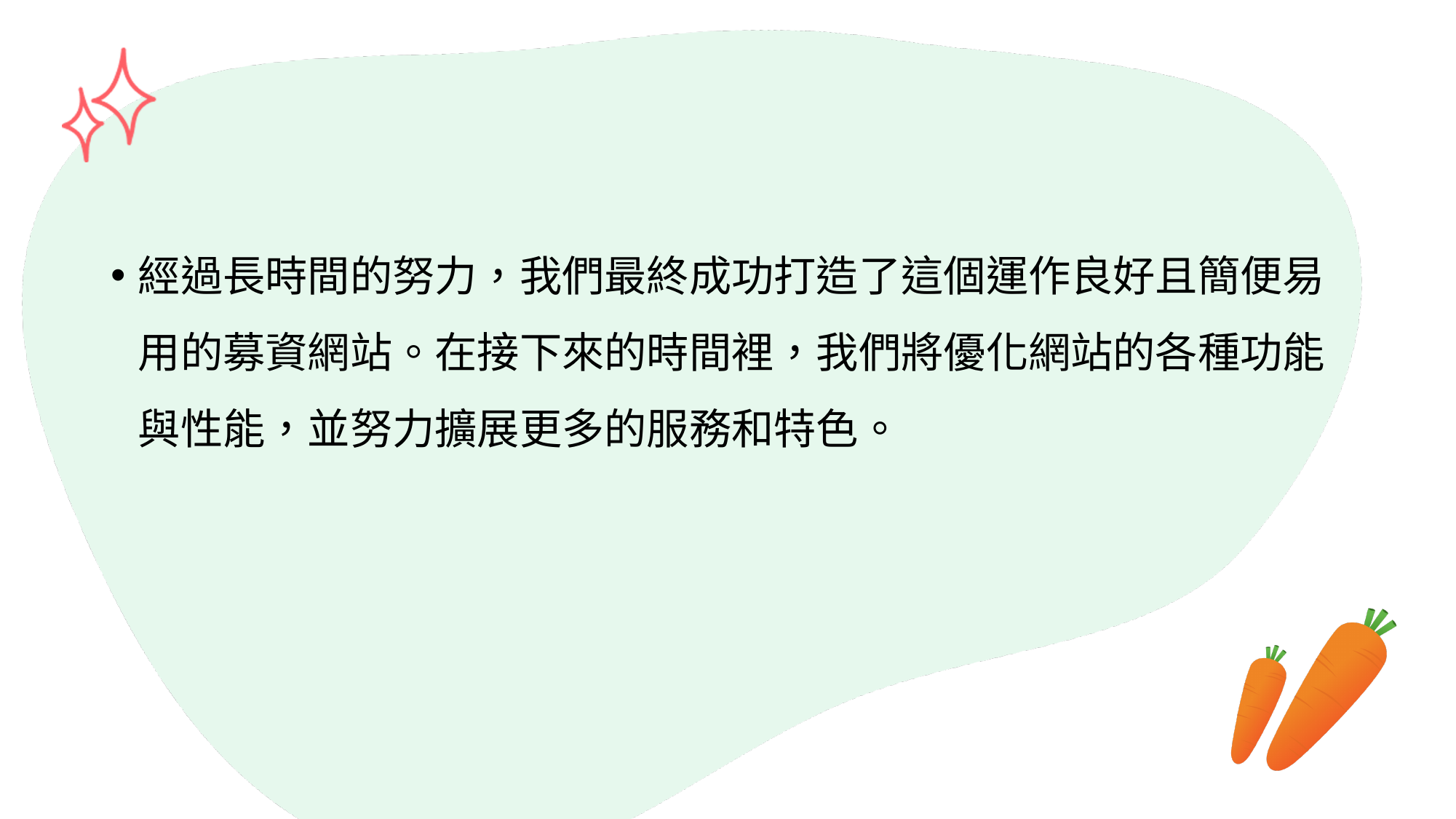

#
經過長時間的努力，我們最終成功打造了這個運作良好且簡便易用的募資網站。在接下來的時間裡，我們將優化網站的各種功能與性能，並努力擴展更多的服務和特色。